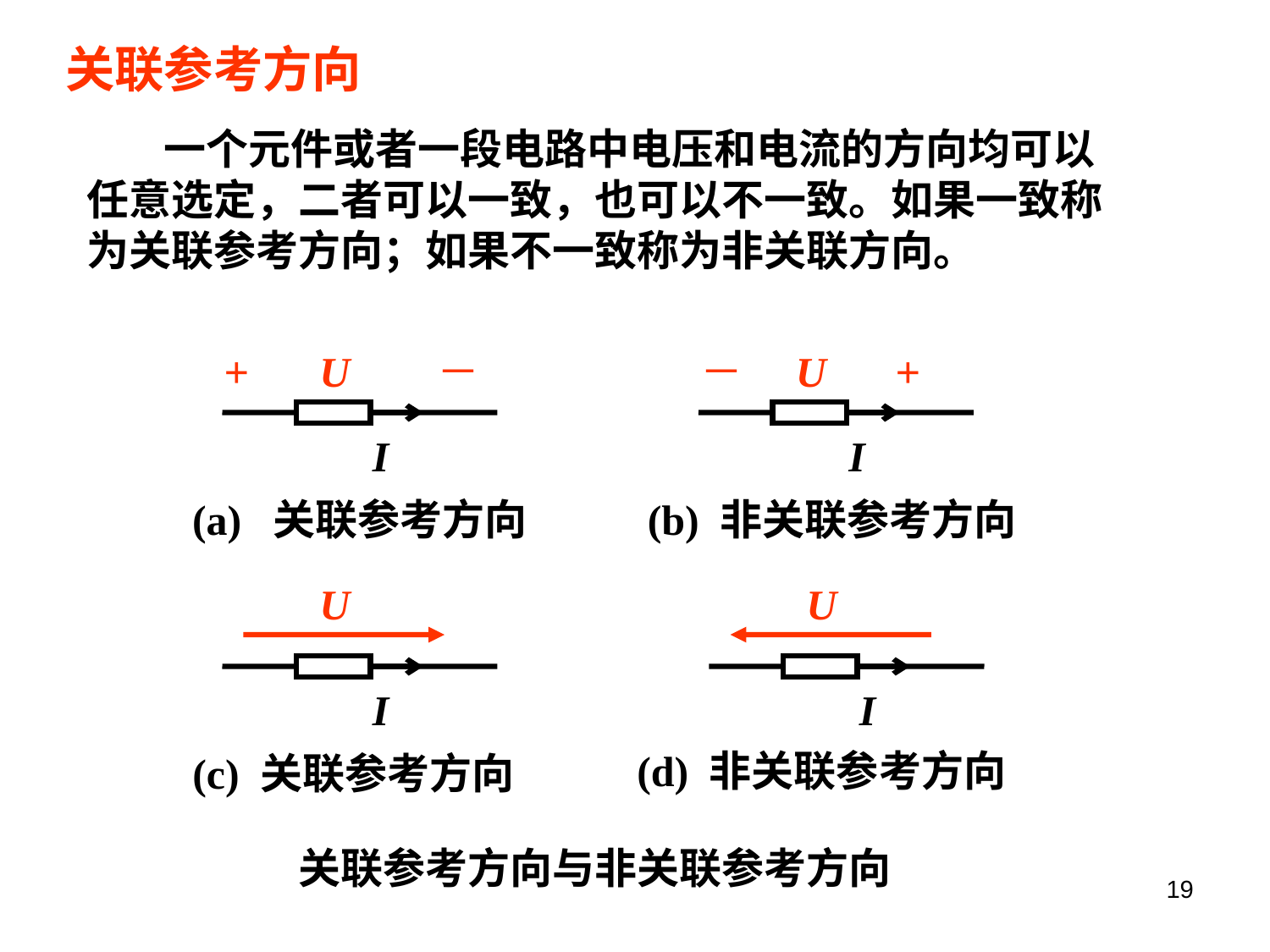

关联参考方向
       一个元件或者一段电路中电压和电流的方向均可以任意选定，二者可以一致，也可以不一致。如果一致称为关联参考方向；如果不一致称为非关联方向。
+               －
U

I
－               +
U

I
(a)  关联参考方向
(b) 非关联参考方向
U

I
U

I
(d) 非关联参考方向
(c) 关联参考方向
关联参考方向与非关联参考方向
19